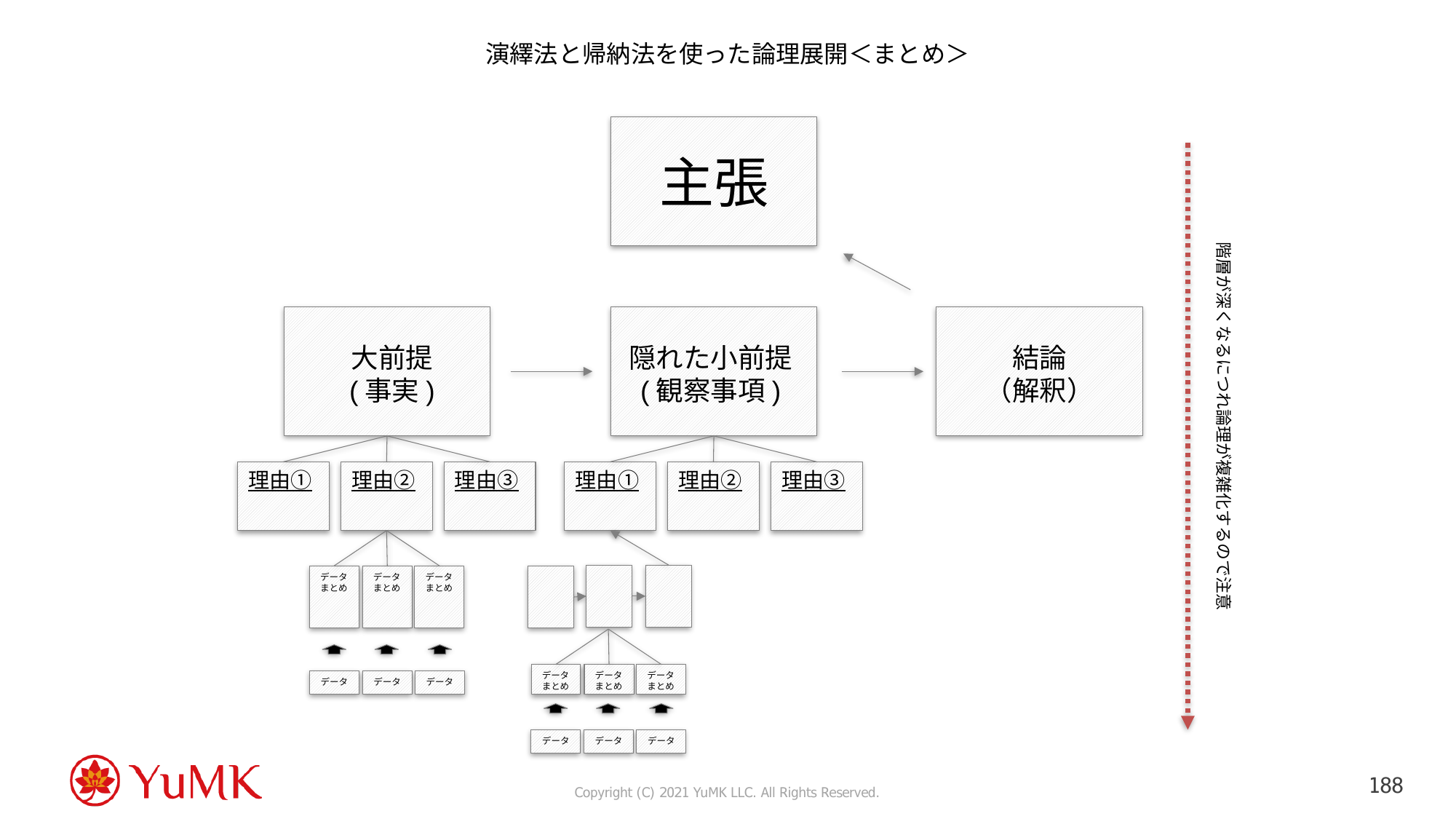

# 演繹法と帰納法を使った論理展開＜まとめ＞
主張
階層が深くなるにつれ論理が複雑化するので注意

大前提
(事実)
隠れた小前提
(観察事項)
結論
（解釈）
理由①
理由②
理由③
理由①
理由②
理由③

データまとめ
データまとめ
データまとめ

データまとめ
データまとめ
データまとめ
データ
データ
データ

データ
データ
データ
188